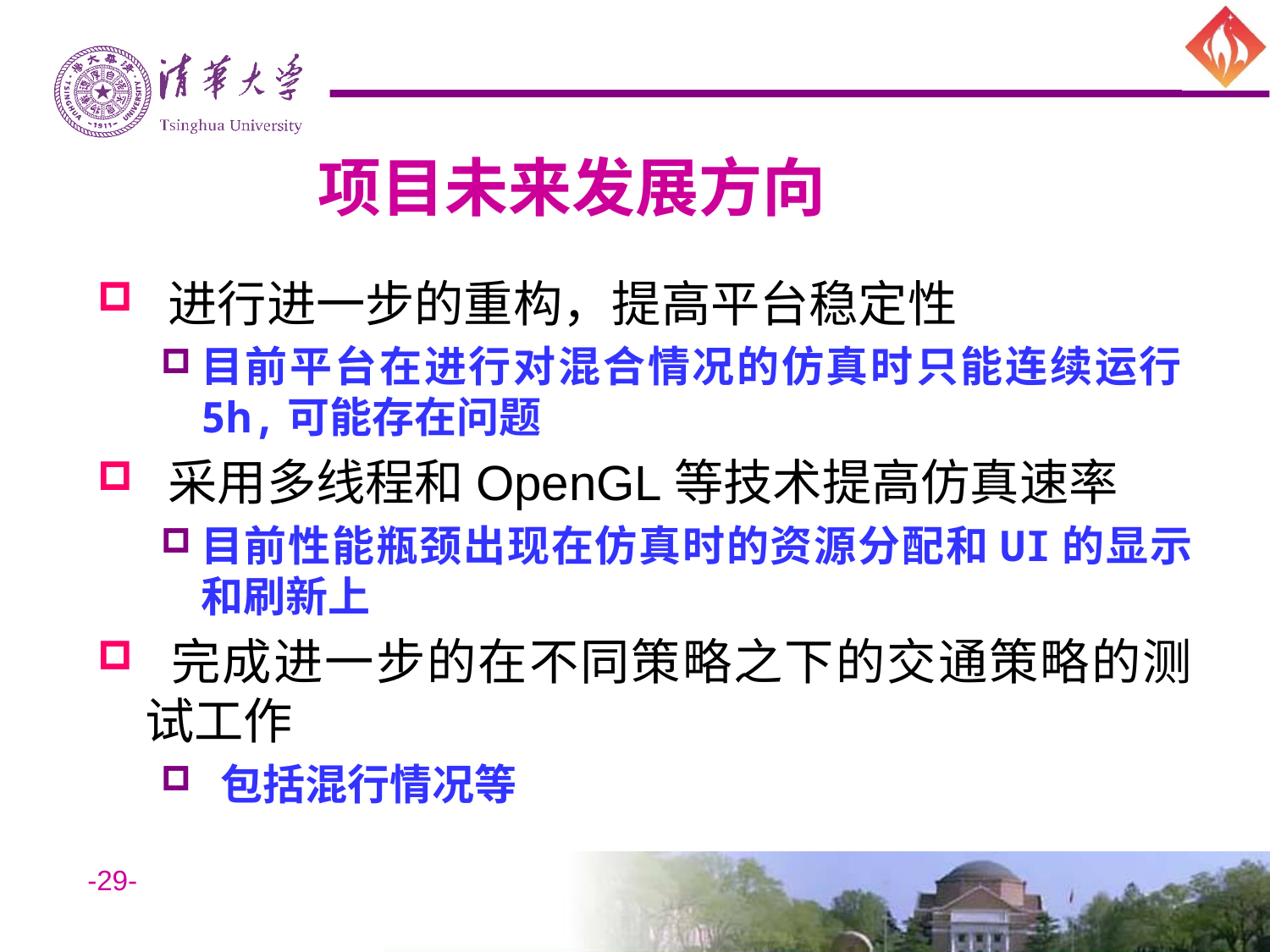

# 项目未来发展方向
 进行进一步的重构，提高平台稳定性
目前平台在进行对混合情况的仿真时只能连续运行5h,可能存在问题
 采用多线程和OpenGL等技术提高仿真速率
目前性能瓶颈出现在仿真时的资源分配和UI的显示和刷新上
 完成进一步的在不同策略之下的交通策略的测试工作
 包括混行情况等